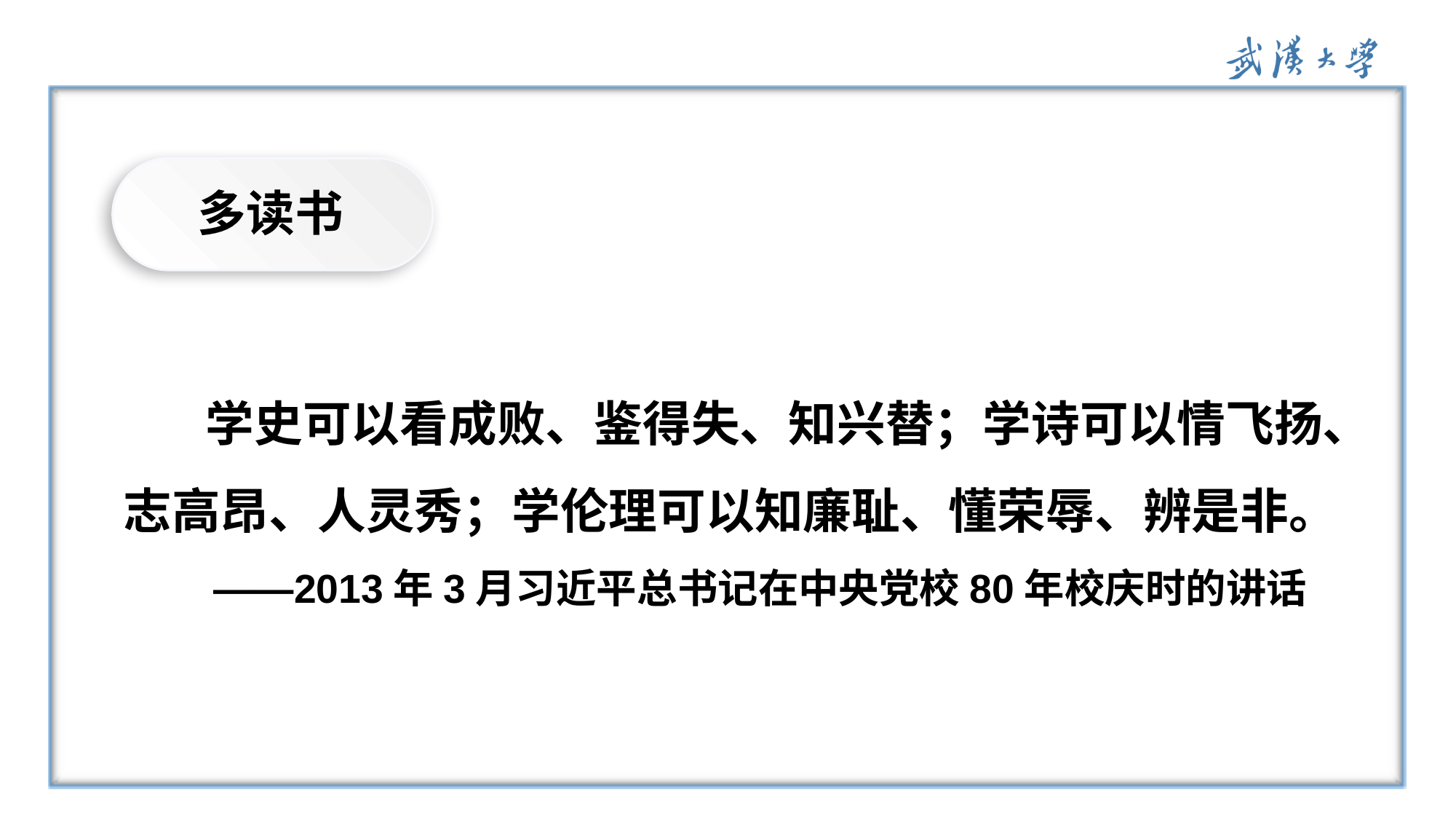

多读书
        学史可以看成败、鉴得失、知兴替；学诗可以情飞扬、志高昂、人灵秀；学伦理可以知廉耻、懂荣辱、辨是非。
        ——2013年3月习近平总书记在中央党校80年校庆时的讲话